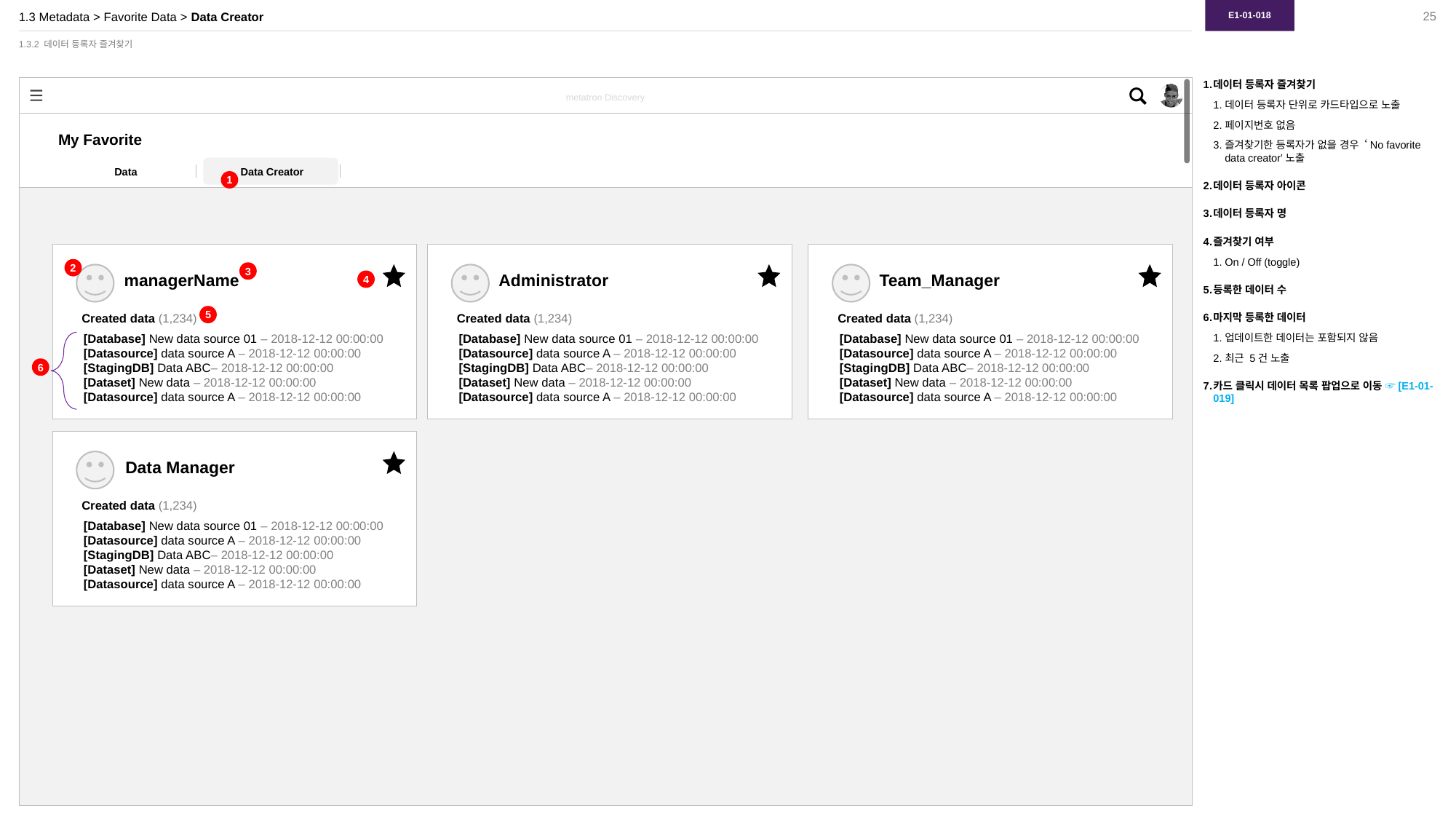

E1-01-018
25
# 1.3 Metadata > Favorite Data > Data Creator
1.3.2 데이터 등록자 즐겨찾기
데이터 등록자 즐겨찾기
데이터 등록자 단위로 카드타입으로 노출
페이지번호 없음
즐겨찾기한 등록자가 없을 경우  ‘No favorite data creator’노출
데이터 등록자 아이콘
데이터 등록자 명
즐겨찾기 여부
On / Off (toggle)
등록한 데이터 수
마지막 등록한 데이터
업데이트한 데이터는 포함되지 않음
최근 5건 노출
카드 클릭시 데이터 목록 팝업으로 이동 ☞[E1-01-019]
1

managerName

Created data (1,234)
[Database] New data source 01 – 2018-12-12 00:00:00
[Datasource] data source A – 2018-12-12 00:00:00
[StagingDB] Data ABC– 2018-12-12 00:00:00
[Dataset] New data – 2018-12-12 00:00:00
[Datasource] data source A – 2018-12-12 00:00:00

Administrator

Created data (1,234)
[Database] New data source 01 – 2018-12-12 00:00:00
[Datasource] data source A – 2018-12-12 00:00:00
[StagingDB] Data ABC– 2018-12-12 00:00:00
[Dataset] New data – 2018-12-12 00:00:00
[Datasource] data source A – 2018-12-12 00:00:00

Team_Manager

Created data (1,234)
[Database] New data source 01 – 2018-12-12 00:00:00
[Datasource] data source A – 2018-12-12 00:00:00
[StagingDB] Data ABC– 2018-12-12 00:00:00
[Dataset] New data – 2018-12-12 00:00:00
[Datasource] data source A – 2018-12-12 00:00:00
2
3
4
5

6

Data Manager

Created data (1,234)
[Database] New data source 01 – 2018-12-12 00:00:00
[Datasource] data source A – 2018-12-12 00:00:00
[StagingDB] Data ABC– 2018-12-12 00:00:00
[Dataset] New data – 2018-12-12 00:00:00
[Datasource] data source A – 2018-12-12 00:00:00